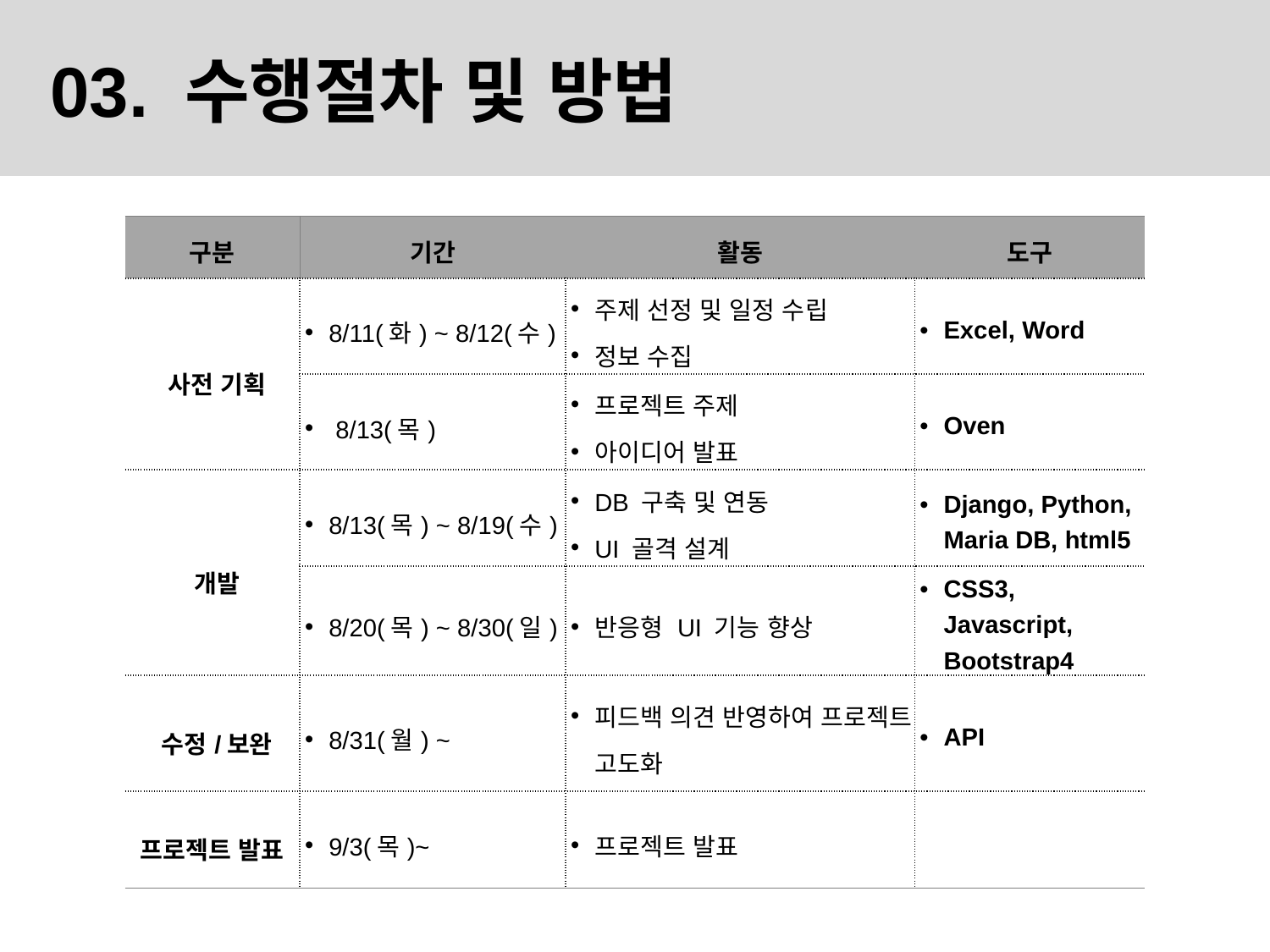

03. 수행절차 및 방법
| 구분 | 기간 | 활동 | 도구 |
| --- | --- | --- | --- |
| 사전 기획 | 8/11(화) ~ 8/12(수) | 주제 선정 및 일정 수립 정보 수집 | Excel, Word |
|  | 8/13(목) | 프로젝트 주제 아이디어 발표 | Oven |
| 개발 | 8/13(목) ~ 8/19(수) | DB 구축 및 연동 UI 골격 설계 | Django, Python, Maria DB, html5 |
|  | 8/20(목) ~ 8/30(일) | 반응형 UI 기능 향상 | CSS3, Javascript, Bootstrap4 |
| 수정/보완 | 8/31(월) ~ | 피드백 의견 반영하여 프로젝트 고도화 | API |
| 프로젝트 발표 | 9/3(목)~ | 프로젝트 발표 |  |